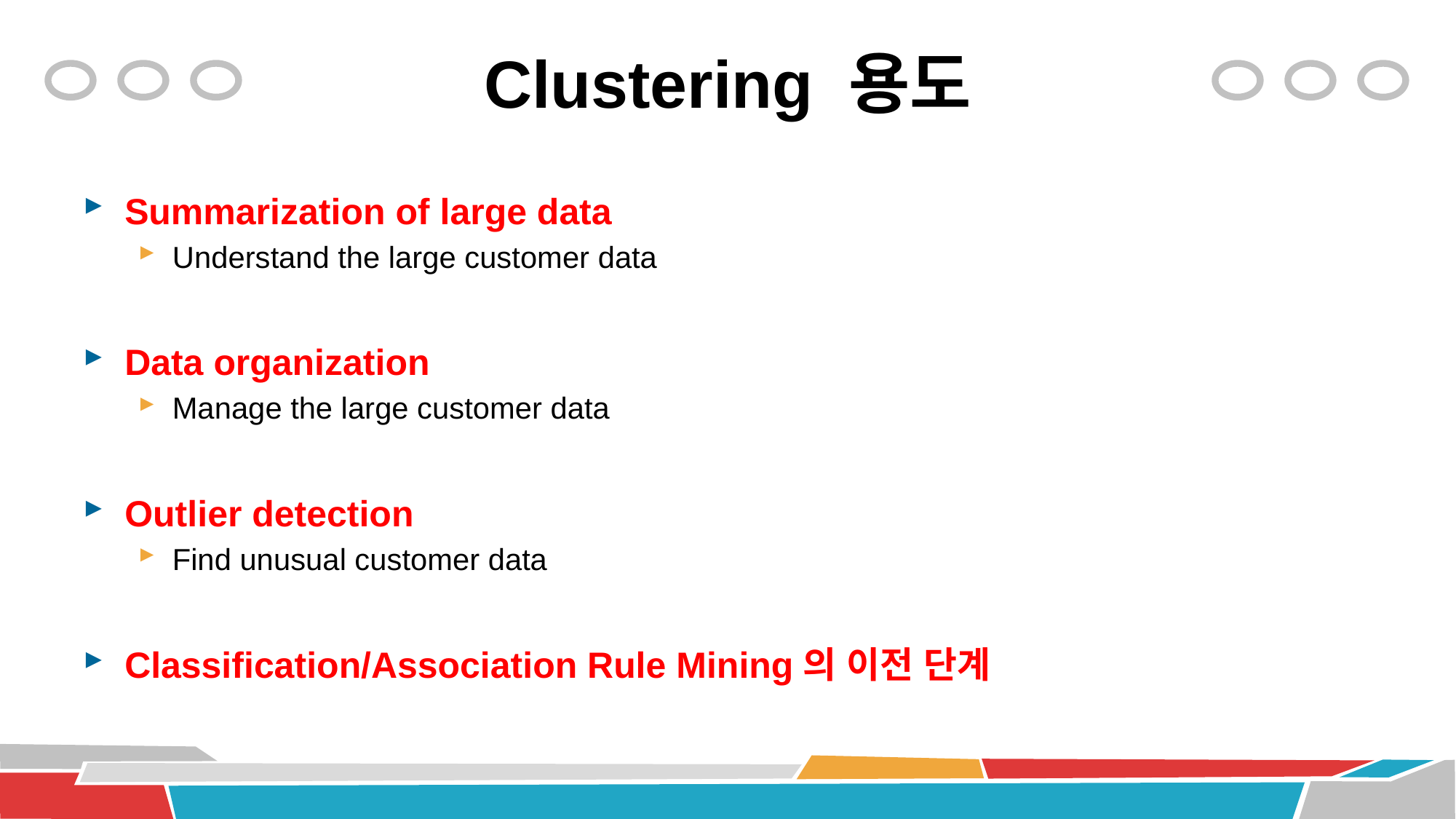

# Clustering 용도
Summarization of large data
Understand the large customer data

Data organization
Manage the large customer data

Outlier detection
Find unusual customer data

Classification/Association Rule Mining의 이전 단계